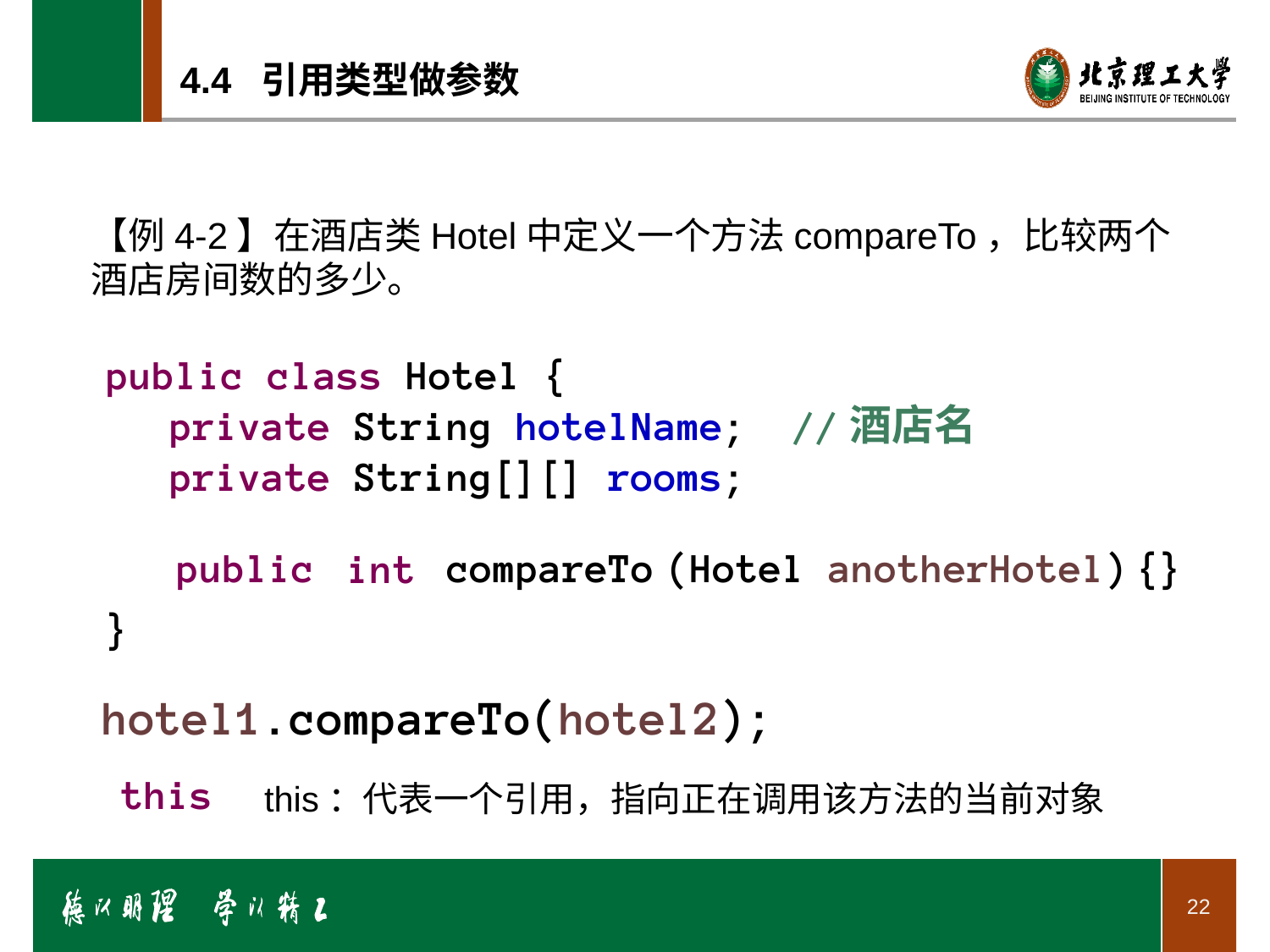

# 4.4  引用类型做参数
【例4-2】在酒店类Hotel中定义一个方法compareTo，比较两个酒店房间数的多少。
public class Hotel {
private String hotelName;  //酒店名
private String[][] rooms;

}
public
(Hotel anotherHotel)
{}
compareTo
int
hotel1.compareTo(hotel2);
this
this：代表一个引用，指向正在调用该方法的当前对象